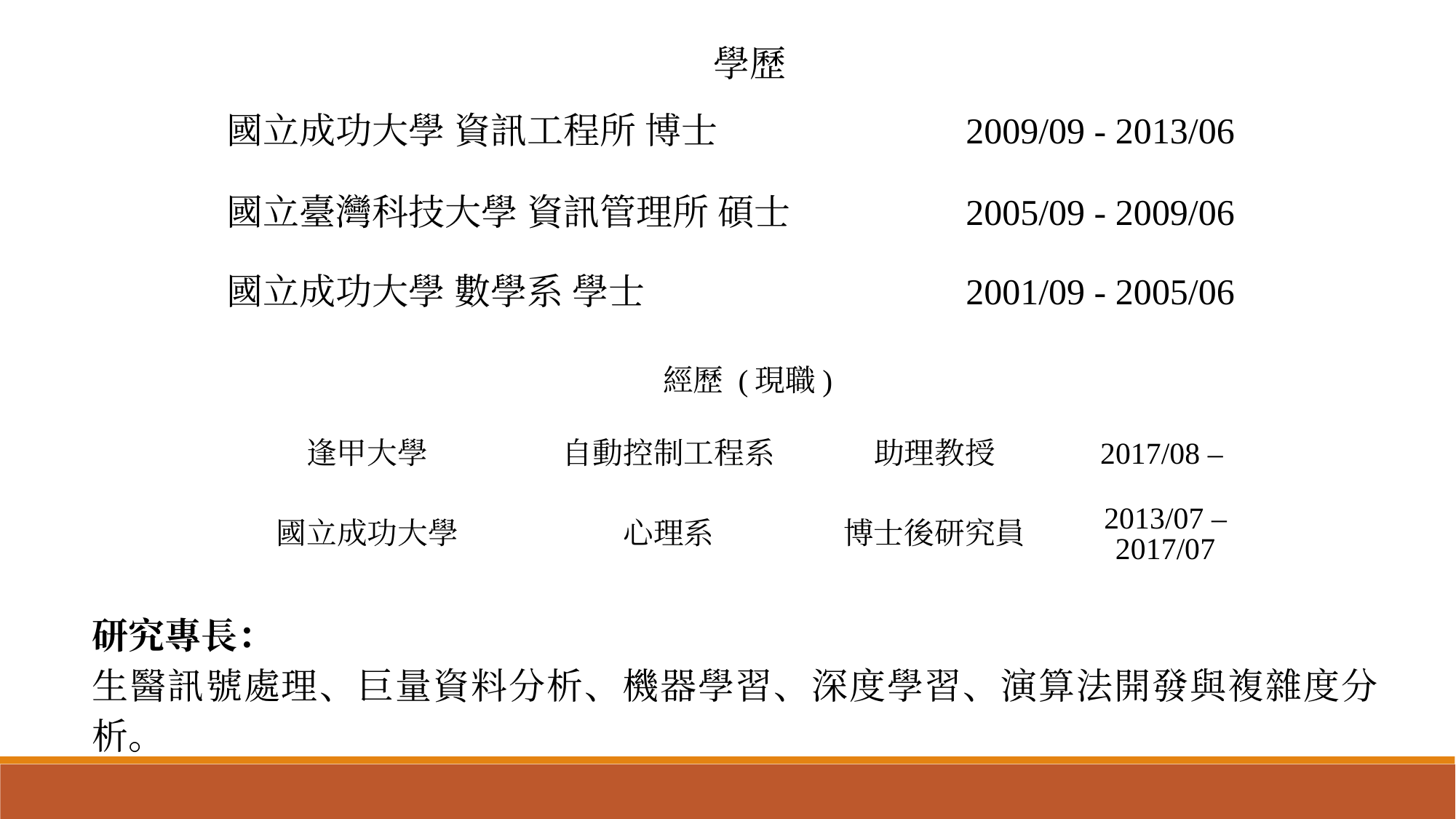

| 學歷 |  |
| --- | --- |
| 國立成功大學 資訊工程所 博士 | 2009/09 - 2013/06 |
| 國立臺灣科技大學 資訊管理所 碩士 | 2005/09 - 2009/06 |
| 國立成功大學 數學系 學士 | 2001/09 - 2005/06 |
| 經歷 (現職) |  |  |  |
| --- | --- | --- | --- |
| 逢甲大學 | 自動控制工程系 | 助理教授 | 2017/08 – |

| 國立成功大學 | 心理系 | 博士後研究員 | 2013/07 – 2017/07 |
| --- | --- | --- | --- |
研究專長：
生醫訊號處理、巨量資料分析、機器學習、深度學習、演算法開發與複雜度分析。